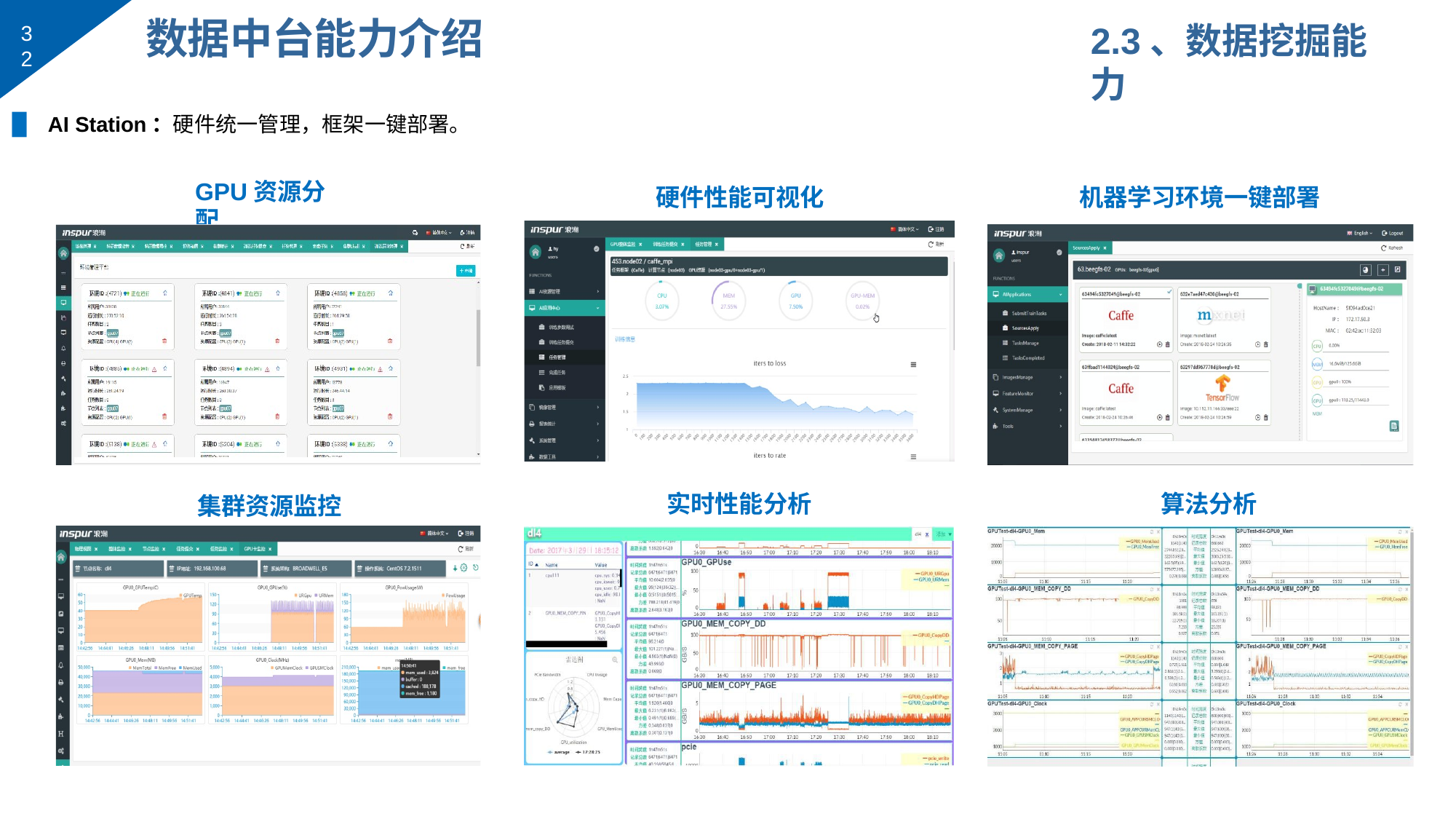

# 数据中台能力介绍
2.3、数据挖掘能力
32
▉	AI Station：硬件统一管理，框架一键部署。
GPU资源分配
机器学习环境一键部署
硬件性能可视化

实时性能分析
算法分析
集群资源监控